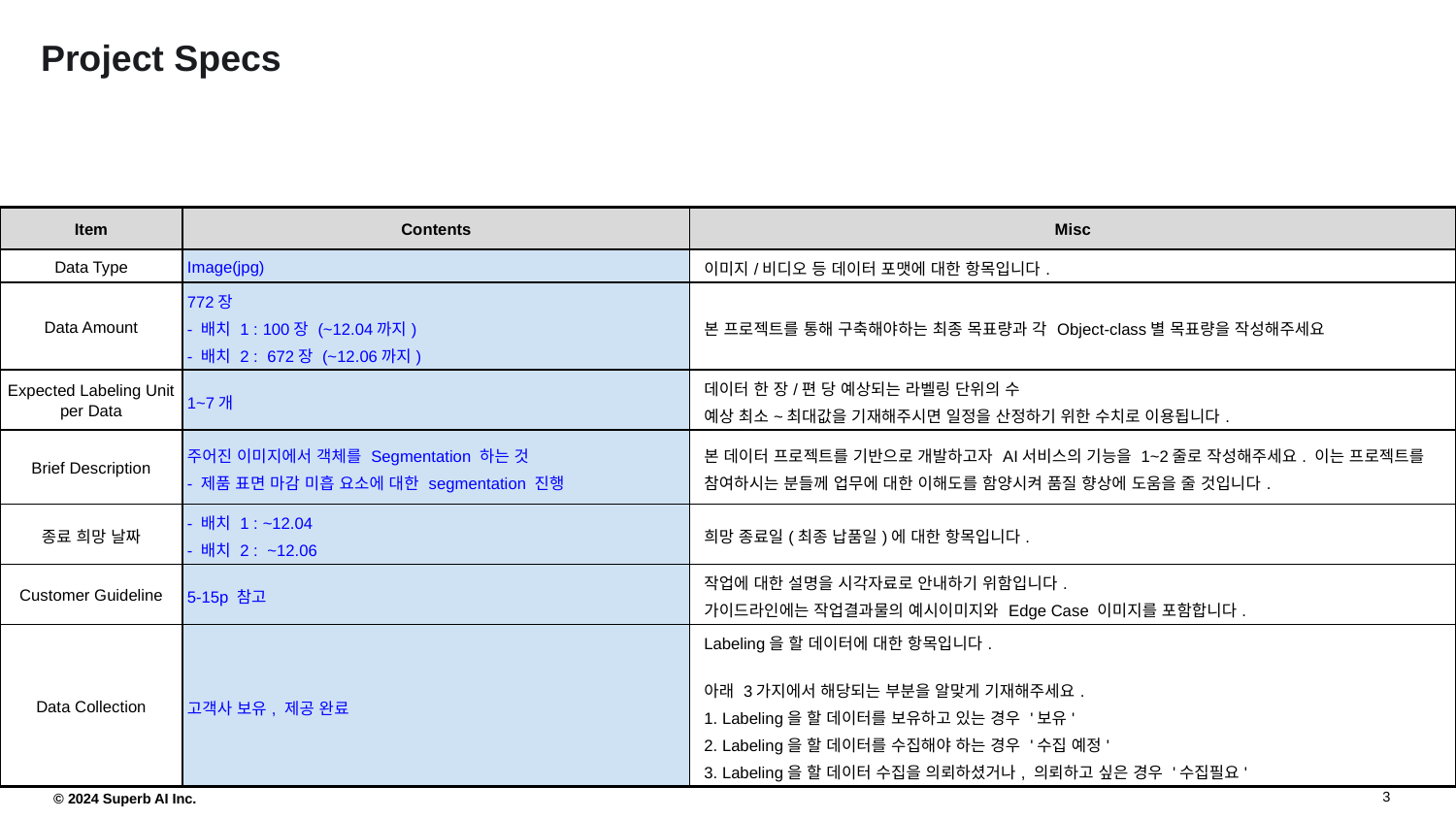

# Project Specs
| Item | Contents | Misc |
| --- | --- | --- |
| Data Type | Image(jpg) | 이미지/비디오 등 데이터 포맷에 대한 항목입니다. |
| Data Amount | 772장 - 배치 1 : 100장 (~12.04까지) - 배치 2 : 672장 (~12.06까지) | 본 프로젝트를 통해 구축해야하는 최종 목표량과 각 Object-class별 목표량을 작성해주세요 |
| Expected Labeling Unit per Data | 1~7개 | 데이터 한 장/편 당 예상되는 라벨링 단위의 수 예상 최소~최대값을 기재해주시면 일정을 산정하기 위한 수치로 이용됩니다. |
| Brief Description | 주어진 이미지에서 객체를 Segmentation 하는 것 - 제품 표면 마감 미흡 요소에 대한 segmentation 진행 | 본 데이터 프로젝트를 기반으로 개발하고자 AI서비스의 기능을 1~2줄로 작성해주세요. 이는 프로젝트를 참여하시는 분들께 업무에 대한 이해도를 함양시켜 품질 향상에 도움을 줄 것입니다. |
| 종료 희망 날짜 | - 배치 1 : ~12.04 - 배치 2 : ~12.06 | 희망 종료일(최종 납품일)에 대한 항목입니다. |
| Customer Guideline | 5-15p 참고 | 작업에 대한 설명을 시각자료로 안내하기 위함입니다. 가이드라인에는 작업결과물의 예시이미지와 Edge Case 이미지를 포함합니다. |
| Data Collection | 고객사 보유, 제공 완료 | Labeling을 할 데이터에 대한 항목입니다. 아래 3가지에서 해당되는 부분을 알맞게 기재해주세요. 1. Labeling을 할 데이터를 보유하고 있는 경우 '보유' 2. Labeling을 할 데이터를 수집해야 하는 경우 '수집 예정' 3. Labeling을 할 데이터 수집을 의뢰하셨거나, 의뢰하고 싶은 경우 '수집필요' |
3